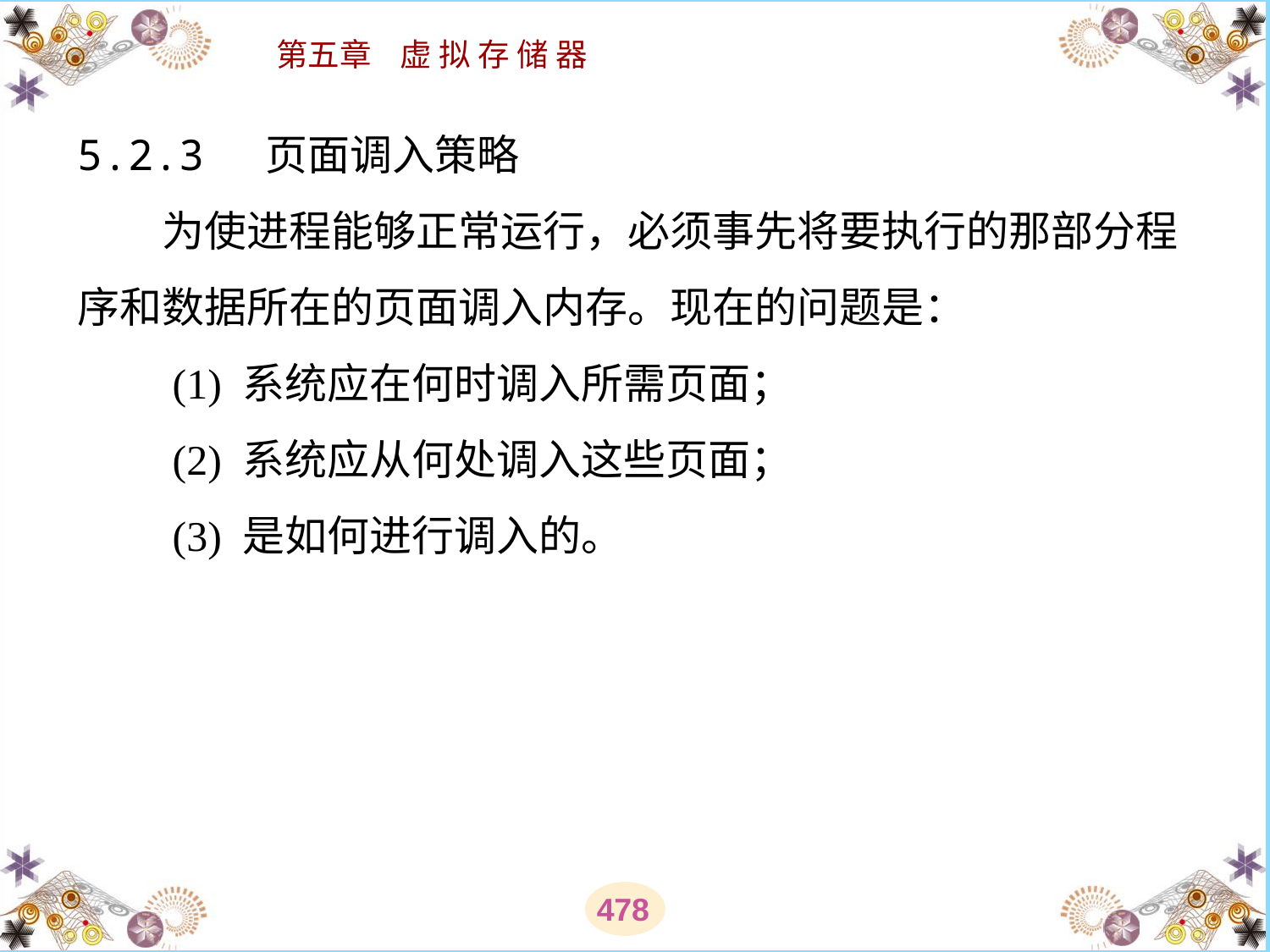

# 5.2.3  页面调入策略 　　为使进程能够正常运行，必须事先将要执行的那部分程序和数据所在的页面调入内存。现在的问题是： 　　(1) 系统应在何时调入所需页面； 　　(2) 系统应从何处调入这些页面； 　　(3) 是如何进行调入的。